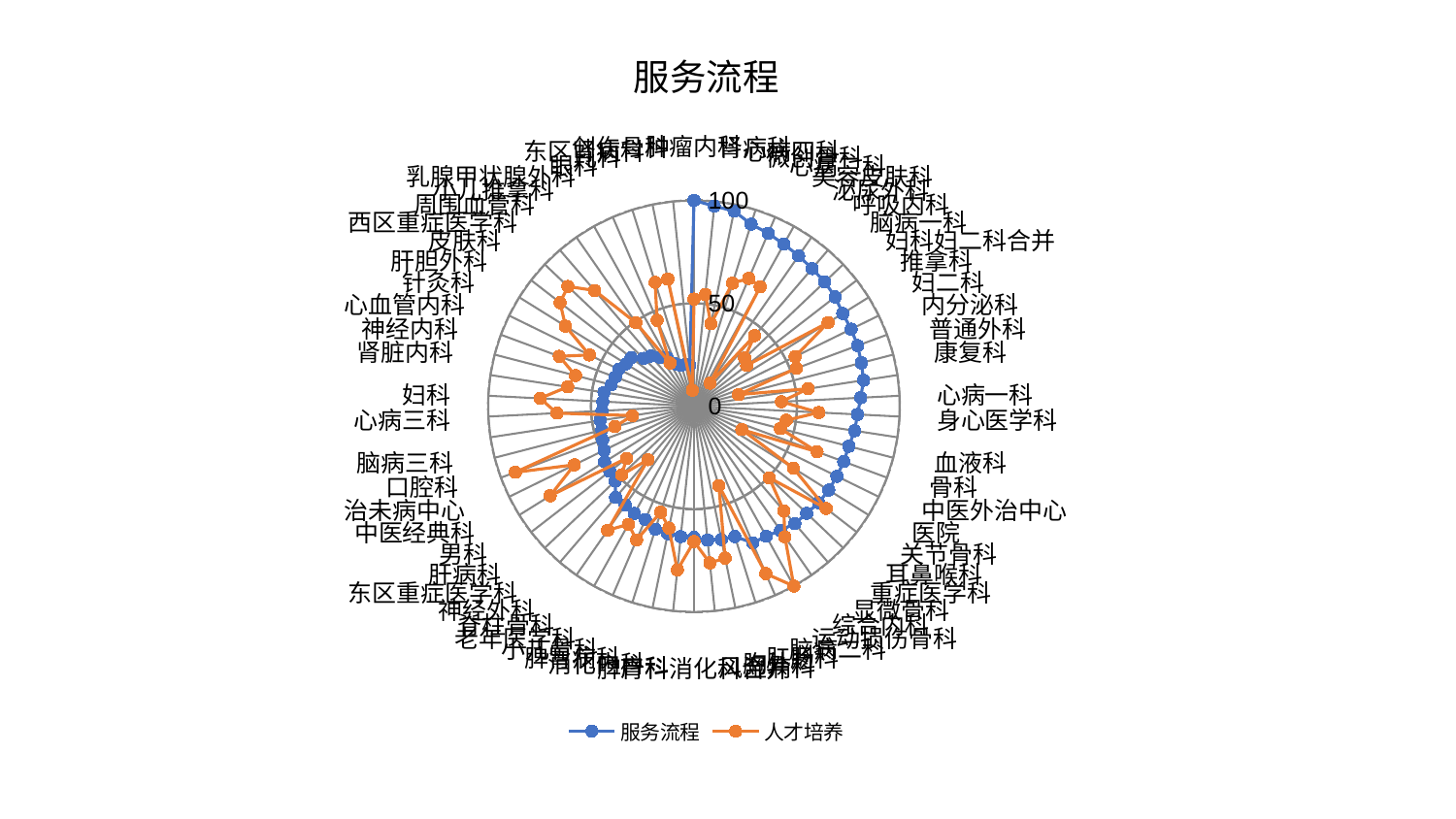

### Chart: 服务流程

| Category | 服务流程 | 人才培养 |
|---|---|---|
| 肿瘤内科 | 100.0 | 52.07698883428909 |
| 肾病科 | 97.71037262647859 | 54.5746824082322 |
| 心病四科 | 96.80821792773104 | 40.90041069310255 |
| 微创骨科 | 92.71633575707789 | 62.66951527140844 |
| 心病二科 | 91.40532083865473 | 67.5775470447799 |
| 美容皮肤科 | 90.014738109534 | 66.34132188396653 |
| 泌尿外科 | 89.03070443835263 | 13.620632943632973 |
| 呼吸内科 | 88.12164759825616 | 45.136008218821864 |
| 脑病一科 | 87.62246804787873 | 33.98087552032711 |
| 妇科妇二科合并 | 86.74752597643202 | 32.40677236983045 |
| 推拿科 | 85.18824778391769 | 76.84509201358745 |
| 妇二科 | 85.04196018010967 | 54.75904500254621 |
| 内分泌科 | 84.80155862109503 | 53.15212279161498 |
| 普通外科 | 84.0073141568234 | 22.343445818035146 |
| 康复科 | 83.35664080358428 | 56.07334262907949 |
| 心病一科 | 81.10938076100733 | 42.584506149095326 |
| 身心医学科 | 79.53068685782358 | 60.73291009347497 |
| 血液科 | 78.97117854817631 | 45.37024726452492 |
| 骨科 | 77.72107845879428 | 43.345013649026114 |
| 中医外治中心 | 77.58457088728358 | 63.77708799424013 |
| 医院 | 77.33800019143354 | 25.91132429325104 |
| 关节骨科 | 77.12769808689757 | 56.875613659659884 |
| 耳鼻喉科 | 76.62186987457406 | 81.20675369238947 |
| 重症医学科 | 75.56779589851709 | 50.471602612345066 |
| 显微骨科 | 75.21742294904448 | 67.0189599548338 |
| 综合内科 | 73.5660198932375 | 77.33260861566555 |
| 运动损伤骨科 | 72.27481536217785 | 100.0 |
| 脑病二科 | 72.27031422043987 | 88.52684492441004 |
| 肛肠科 | 66.36010545735985 | 40.38568840252045 |
| 胸外科 | 66.12569100868662 | 75.35268796967458 |
| 风湿病科 | 65.40488861219578 | 76.53967428208806 |
| 脾胃科消化科合并 | 63.79022348184925 | 65.77560727000187 |
| 产科 | 63.698882911257954 | 79.95874219970106 |
| 消化内科 | 63.28555579868291 | 60.47152842943228 |
| 脾胃病科 | 62.66571752317986 | 54.0194192383765 |
| 小儿骨科 | 59.93538137471435 | 70.70578621541068 |
| 老年医学科 | 59.61363386778717 | 65.6286669532042 |
| 脊柱骨科 | 58.448126206737484 | 73.439932013332 |
| 神经外科 | 58.43322045116816 | 34.281311456773615 |
| 东区重症医学科 | 52.799603218204176 | 48.36044300090087 |
| 肝病科 | 51.698794508619734 | 41.36800386020063 |
| 男科 | 51.15993214055909 | 82.32592954484342 |
| 中医经典科 | 48.68192371448365 | 64.71057733573925 |
| 治未病中心 | 47.30307465290867 | 92.52996495383408 |
| 口腔科 | 46.23877245495919 | 39.68140624886607 |
| 脑病三科 | 46.11645661173402 | 30.223457891784843 |
| 心病三科 | 44.74461852211142 | 66.6255223288422 |
| 妇科 | 44.359098285396 | 74.85853726316803 |
| 肾脏内科 | 44.228978407840906 | 62.070839468010995 |
| 神经内科 | 41.50430791710933 | 59.415827550791924 |
| 心血管内科 | 40.79829065990661 | 69.7469454334057 |
| 针灸科 | 40.770475020394656 | 56.55347664050843 |
| 肝胆外科 | 38.8292100675798 | 73.54824564469418 |
| 皮肤科 | 38.57991218869989 | 82.23421925644767 |
| 西区重症医学科 | 33.782977481047624 | 84.4486167161522 |
| 周围血管科 | 32.13684462446772 | 74.09660195113834 |
| 小儿推拿科 | 28.962583936748906 | 49.450107635853726 |
| 乳腺甲状腺外科 | 26.889126379815405 | 23.97993889009097 |
| 眼科 | 22.314436832142004 | 45.41898305608352 |
| 儿科 | 20.81720287244851 | 63.031651050566225 |
| 东区肾病科 | 20.699268963572838 | 63.07283672594848 |
| 创伤骨科 | 20.002484768403303 | 7.8148708887433855 |
57